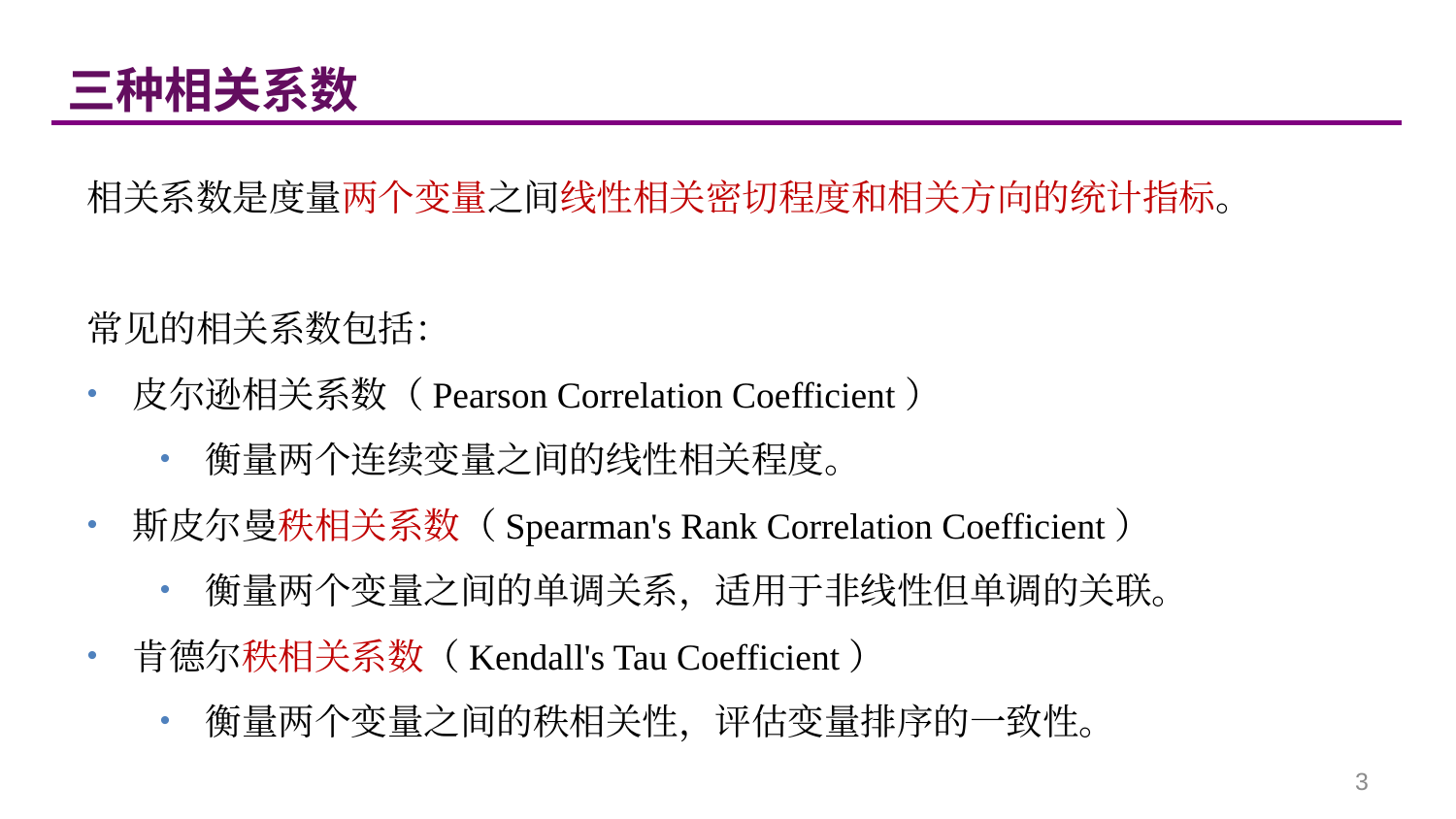

三种相关系数
相关系数是度量两个变量之间线性相关密切程度和相关方向的统计指标。

常见的相关系数包括：
皮尔逊相关系数（Pearson Correlation Coefficient）
衡量两个连续变量之间的线性相关程度。
斯皮尔曼秩相关系数（Spearman's Rank Correlation Coefficient）
衡量两个变量之间的单调关系，适用于非线性但单调的关联。
肯德尔秩相关系数（Kendall's Tau Coefficient）
衡量两个变量之间的秩相关性，评估变量排序的一致性。

3